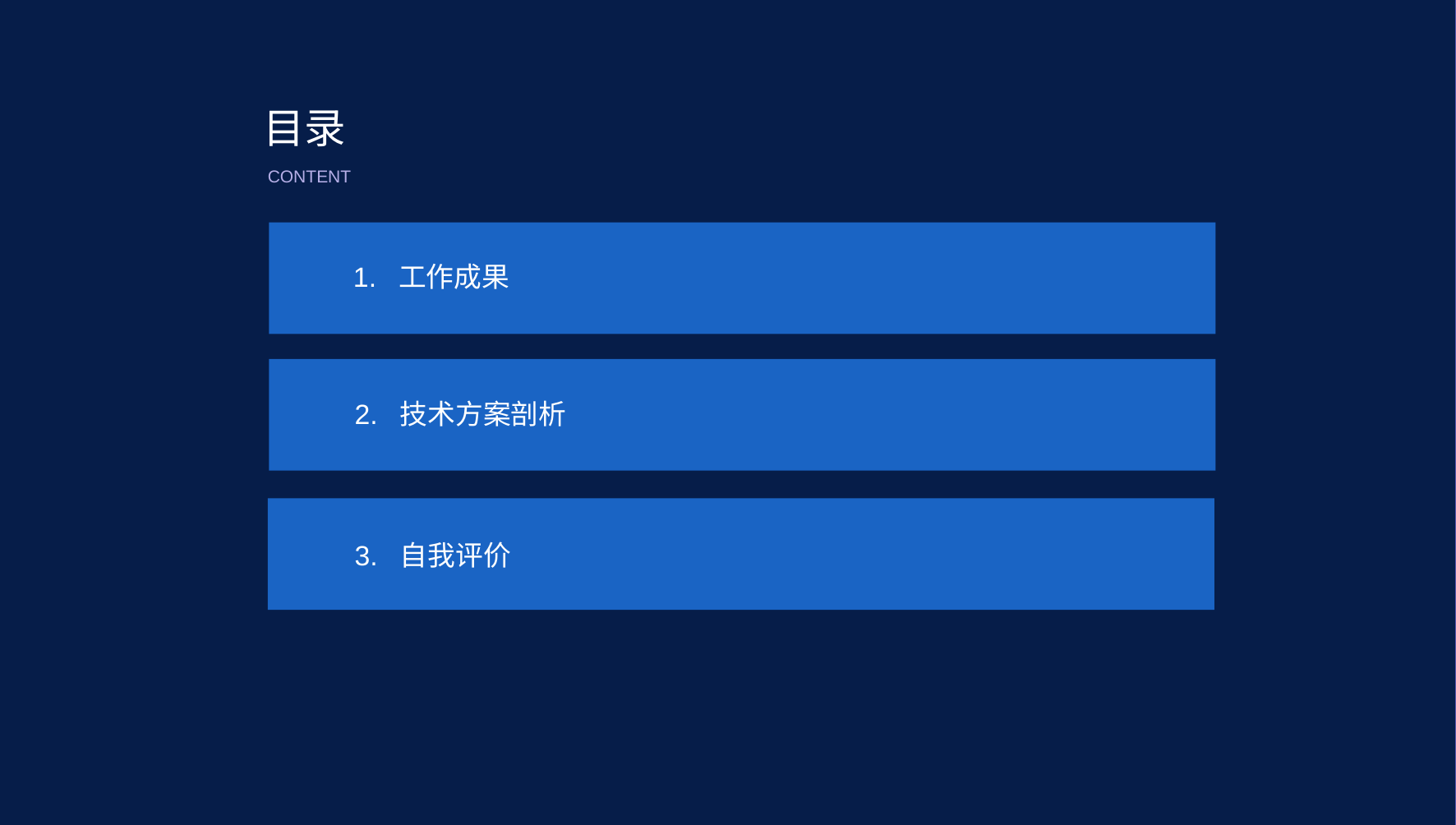

目录
CONTENT

1.  工作成果

2.  技术方案剖析

3.  自我评价